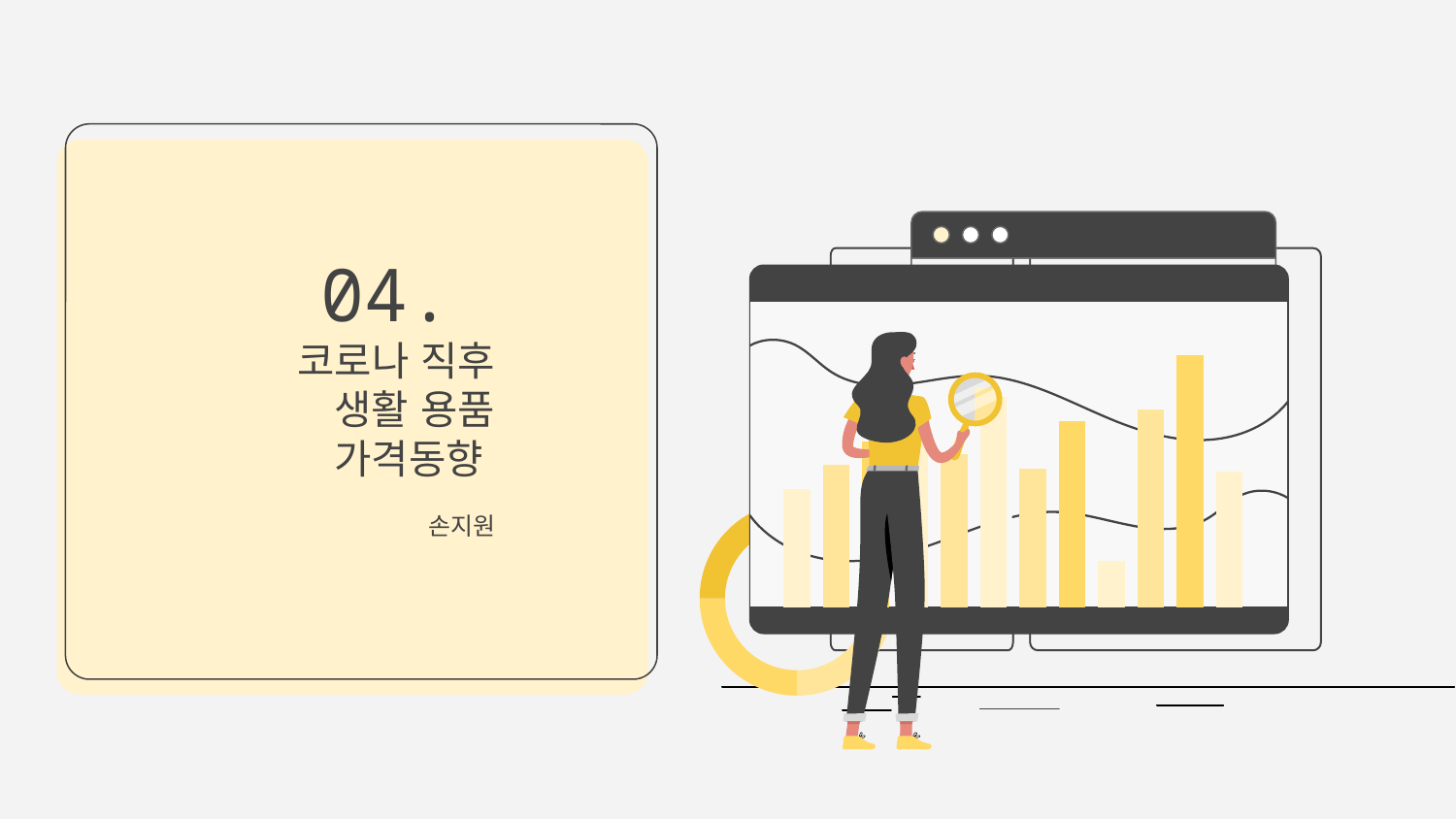

# 04. 코로나 직후 생활 용품 가격동향

손지원